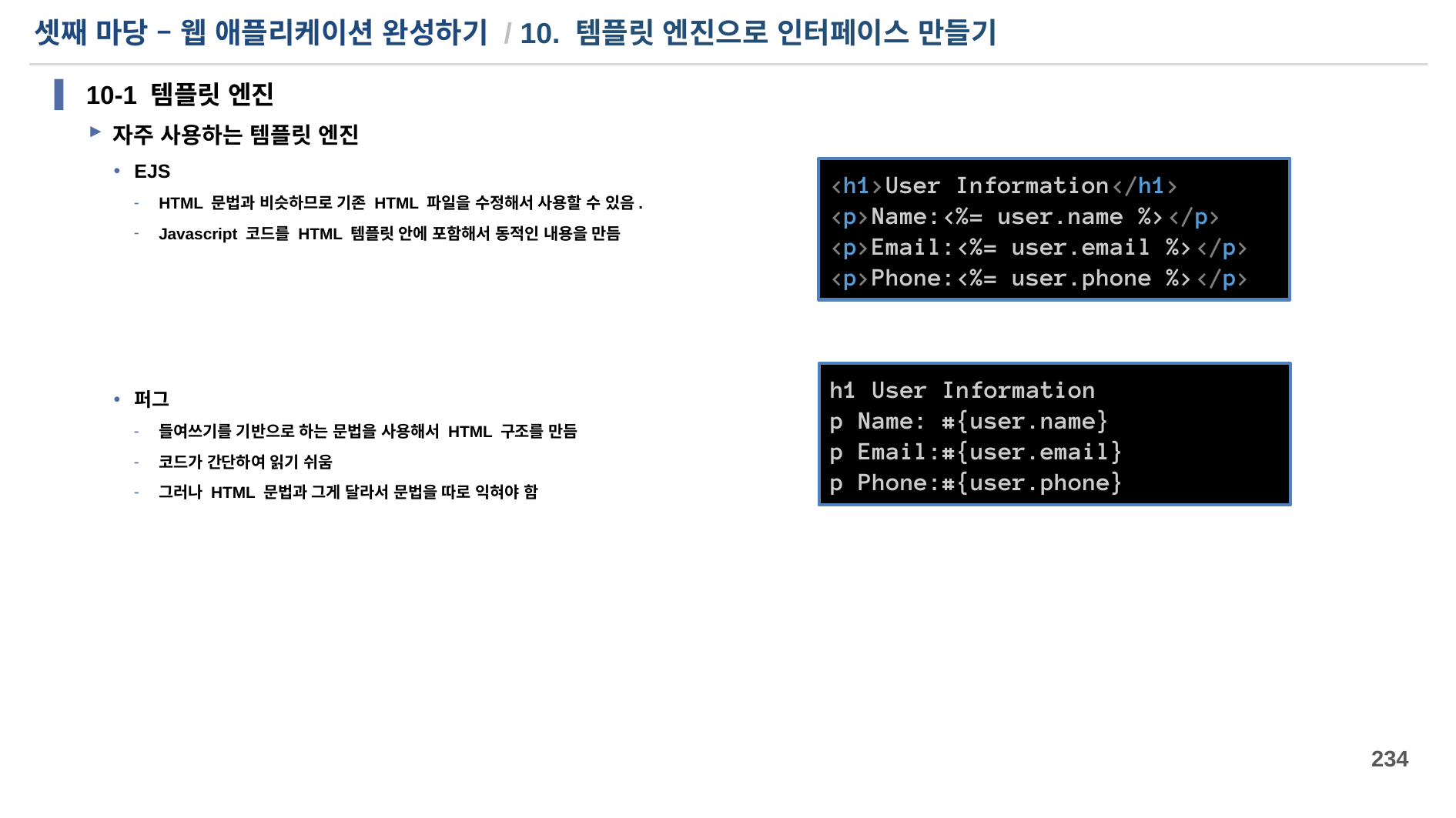

# 셋째 마당 – 웹 애플리케이션 완성하기 / 10. 템플릿 엔진으로 인터페이스 만들기
10-1 템플릿 엔진
자주 사용하는 템플릿 엔진
EJS
HTML 문법과 비슷하므로 기존 HTML 파일을 수정해서 사용할 수 있음.
Javascript 코드를 HTML 템플릿 안에 포함해서 동적인 내용을 만듬

퍼그
들여쓰기를 기반으로 하는 문법을 사용해서 HTML 구조를 만듬
코드가 간단하여 읽기 쉬움
그러나 HTML 문법과 그게 달라서 문법을 따로 익혀야 함

<h1>User Information</h1>
<p>Name:<%= user.name %></p>
<p>Email:<%= user.email %></p>
<p>Phone:<%= user.phone %></p>
h1 User Information
p Name: #{user.name}
p Email:#{user.email}
p Phone:#{user.phone}
234